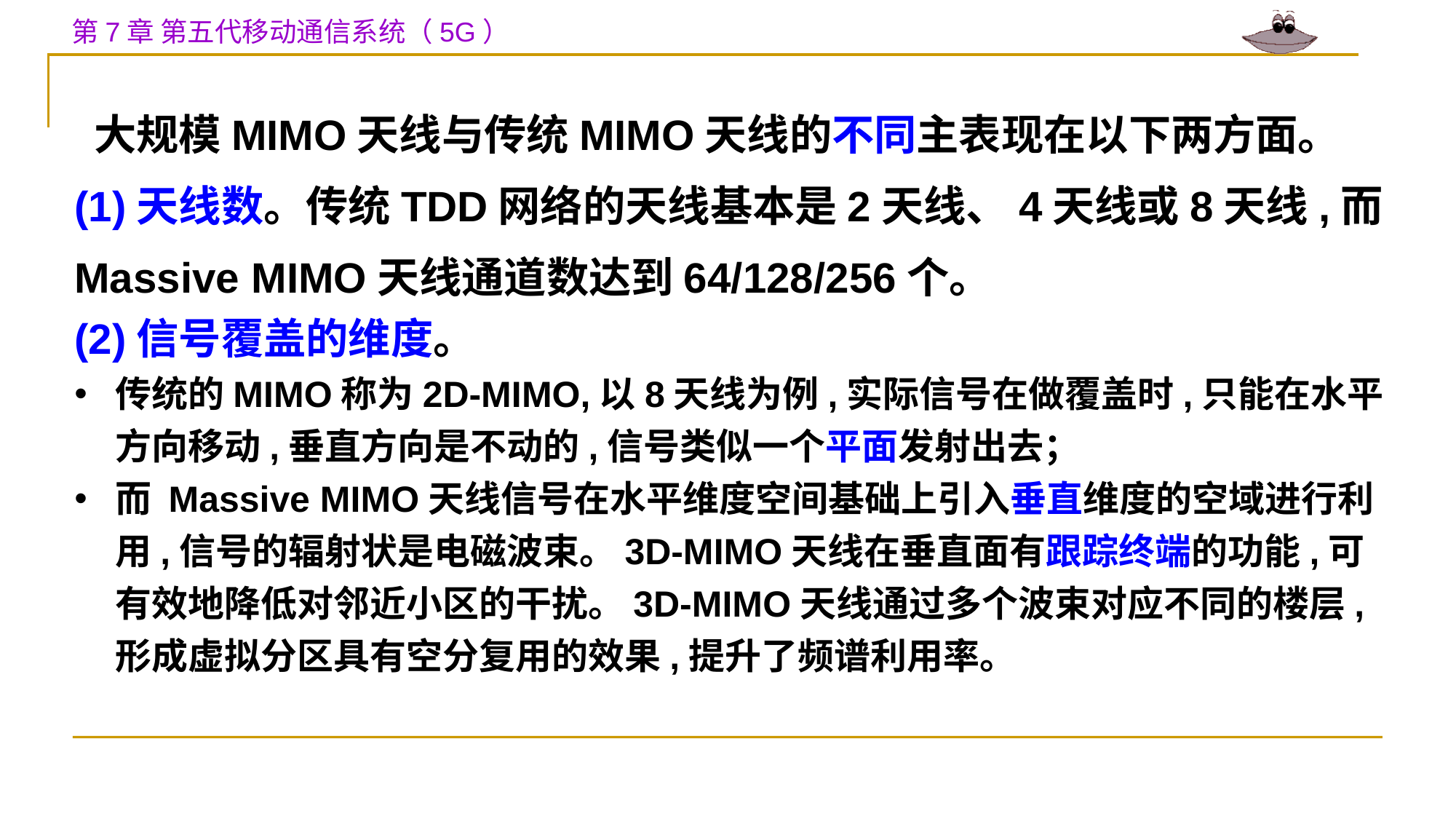

大规模MIMO天线与传统MIMO天线的不同主表现在以下两方面。
(1)天线数。传统TDD网络的天线基本是2天线、4天线或8天线,而Massive MIMO天线通道数达到64/128/256个。
(2)信号覆盖的维度。
传统的MIMO称为2D-MIMO,以8天线为例,实际信号在做覆盖时,只能在水平方向移动,垂直方向是不动的,信号类似一个平面发射出去；
而 Massive MIMO天线信号在水平维度空间基础上引入垂直维度的空域进行利用,信号的辐射状是电磁波束。3D-MIMO天线在垂直面有跟踪终端的功能,可有效地降低对邻近小区的干扰。3D-MIMO天线通过多个波束对应不同的楼层,形成虚拟分区具有空分复用的效果,提升了频谱利用率。